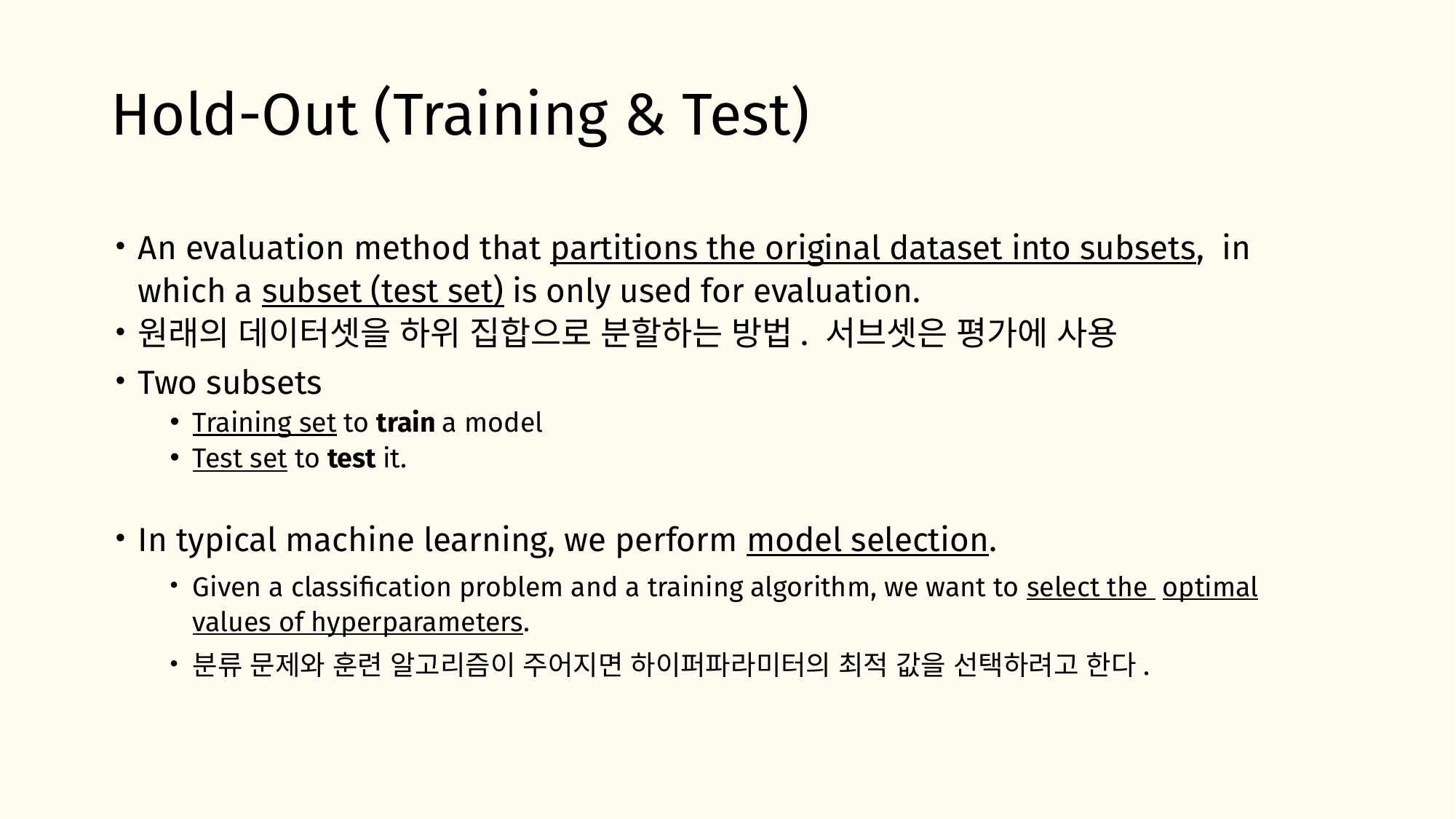

# Hold-Out (Training & Test)
An evaluation method that partitions the original dataset into subsets,  in which a subset (test set) is only used for evaluation.
원래의 데이터셋을 하위 집합으로 분할하는 방법. 서브셋은 평가에 사용
Two subsets
Training set to train a model
Test set to test it.

In typical machine learning, we perform model selection.
Given a classification problem and a training algorithm, we want to select the  optimal values of hyperparameters.
분류 문제와 훈련 알고리즘이 주어지면 하이퍼파라미터의 최적 값을 선택하려고 한다.